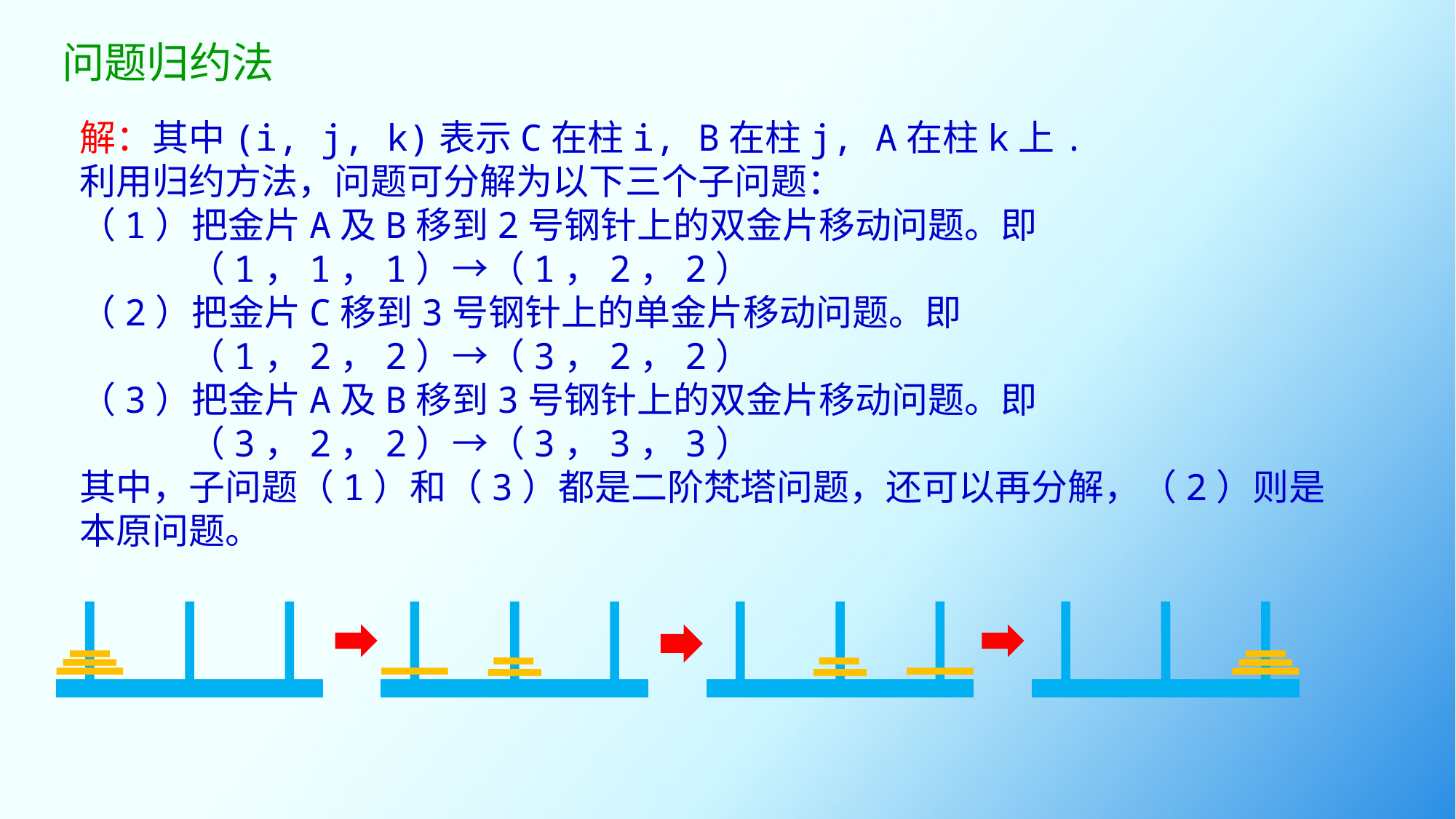

问题归约法
解：其中(i, j, k)表示C在柱i, B在柱j, A在柱k上.
利用归约方法，问题可分解为以下三个子问题：
（1）把金片A及B移到2号钢针上的双金片移动问题。即
	（1，1，1）→（1，2，2）
（2）把金片C移到3号钢针上的单金片移动问题。即
	（1，2，2）→（3，2，2）
（3）把金片A及B移到3号钢针上的双金片移动问题。即
	（3，2，2）→（3，3，3）
其中，子问题（1）和（3）都是二阶梵塔问题，还可以再分解，（2）则是本原问题。
?